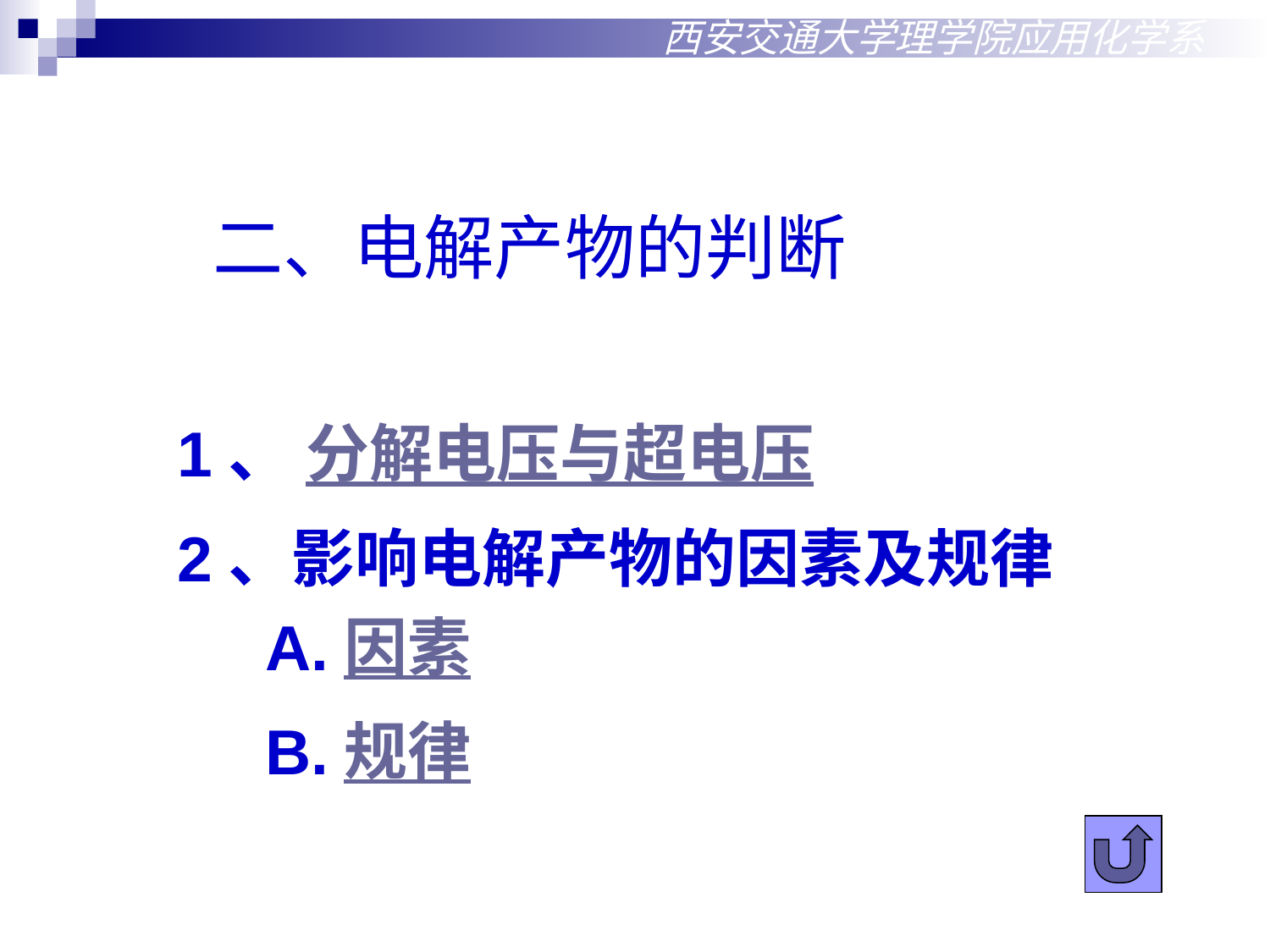

西安交通大学理学院应用化学系
二、电解产物的判断
1、 分解电压与超电压
2、影响电解产物的因素及规律
     A.因素
     B.规律